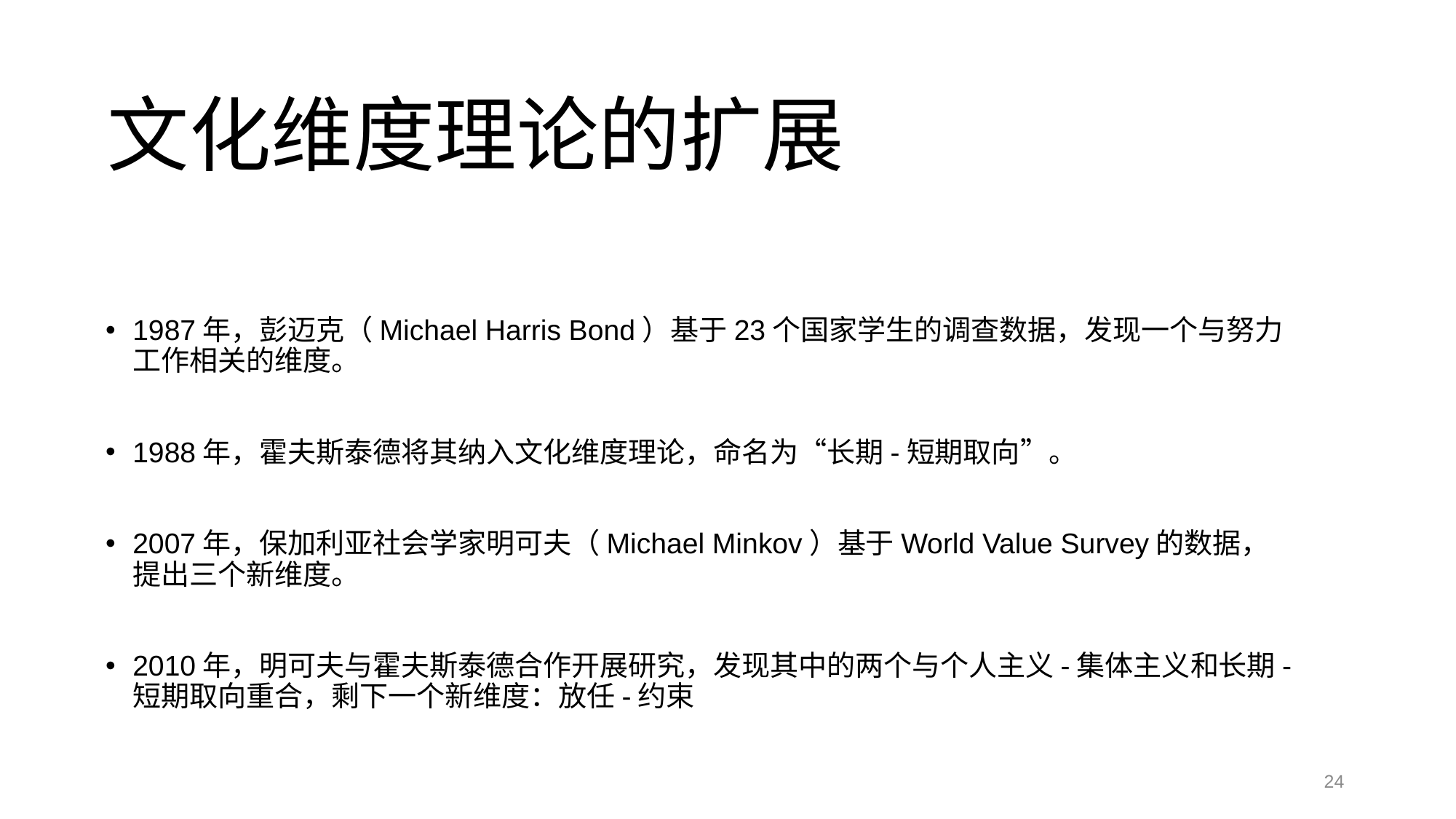

# 文化维度理论的扩展
1987年，彭迈克（Michael Harris Bond）基于23个国家学生的调查数据，发现一个与努力工作相关的维度。

1988年，霍夫斯泰德将其纳入文化维度理论，命名为“长期-短期取向”。

2007年，保加利亚社会学家明可夫（Michael Minkov）基于World Value Survey的数据，提出三个新维度。

2010年，明可夫与霍夫斯泰德合作开展研究，发现其中的两个与个人主义-集体主义和长期-短期取向重合，剩下一个新维度：放任-约束

24